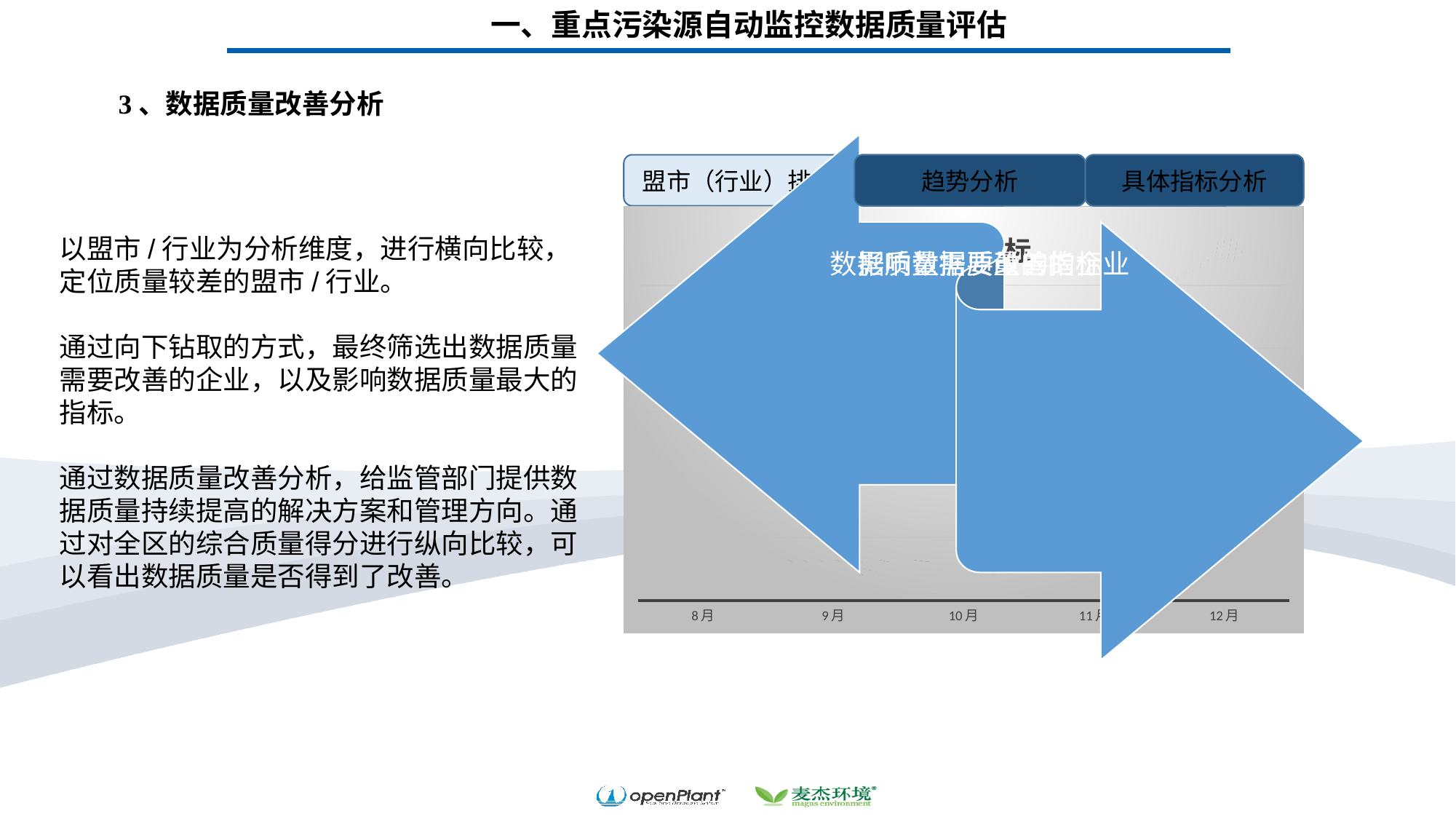

一、重点污染源自动监控数据质量评估
3、数据质量改善分析
数据质量需要改善的企业
影响数据质量的指标
具体指标分析
趋势分析
具体指标分析
盟市（行业）排名
趋势分析

### Chart: 差异性指标

| Category |  |
|---|---|
| 8月 | 0.8 |
| 9月 | 0.76 |
| 10月 | 0.83 |
| 11月 | 0.8 |
| 12月 | 0.7 |

### Chart

| Category | 综合评分 |
|---|---|
| 2011 | 4.5 |
| 2012 | 4.8 |
| 2013 | 4.6 |
| 2014 | 4.9 |
| 2015 | 5.1 |

### Chart

| Category | 评分 |
|---|---|
| 锡林 | 4.6 |
| 兴安盟 | 5.0 |
| 阿拉善 | 4.8 |
| 鄂尔多斯 | 6.0 |
| 呼伦贝尔 | 4.7 |
| 通辽 | 3.6 |
| 乌兰察布 | 4.0 |
| 巴彦 | 4.8 |
| 赤峰 | 3.9 |
| 呼市 | 5.8 |
| 包头 | 4.6 |
| 乌海 | 3.7 |
以盟市/行业为分析维度，进行横向比较，定位质量较差的盟市/行业。

通过向下钻取的方式，最终筛选出数据质量需要改善的企业，以及影响数据质量最大的指标。

通过数据质量改善分析，给监管部门提供数据质量持续提高的解决方案和管理方向。通过对全区的综合质量得分进行纵向比较，可以看出数据质量是否得到了改善。